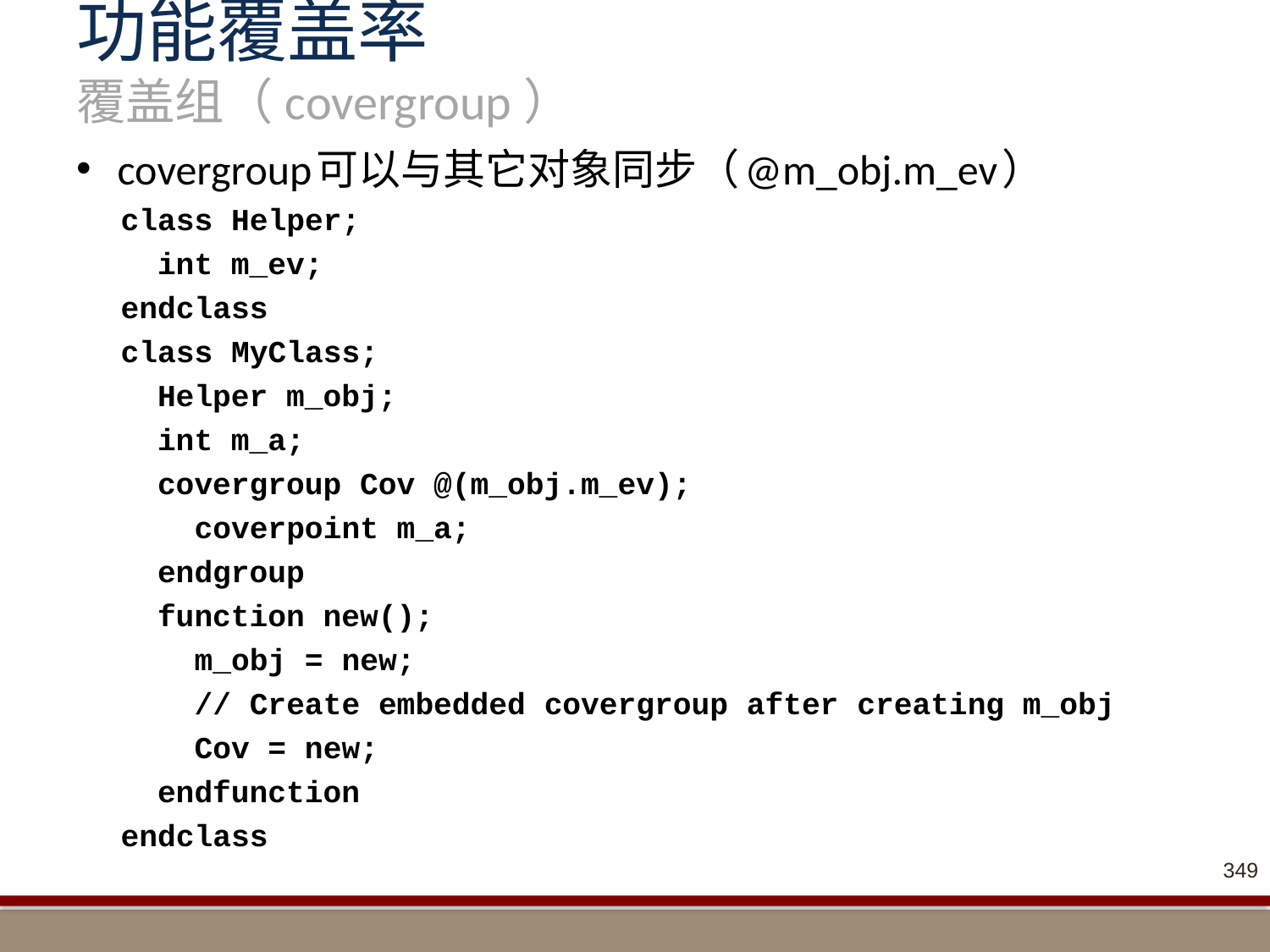

# 功能覆盖率 覆盖组（covergroup）
covergroup可以与其它对象同步（@m_obj.m_ev）
class Helper;
  int m_ev;
endclass
class MyClass;
  Helper m_obj;
  int m_a;
  covergroup Cov @(m_obj.m_ev);
    coverpoint m_a;
  endgroup
  function new();
    m_obj = new;
    // Create embedded covergroup after creating m_obj
    Cov = new;
  endfunction
endclass
349